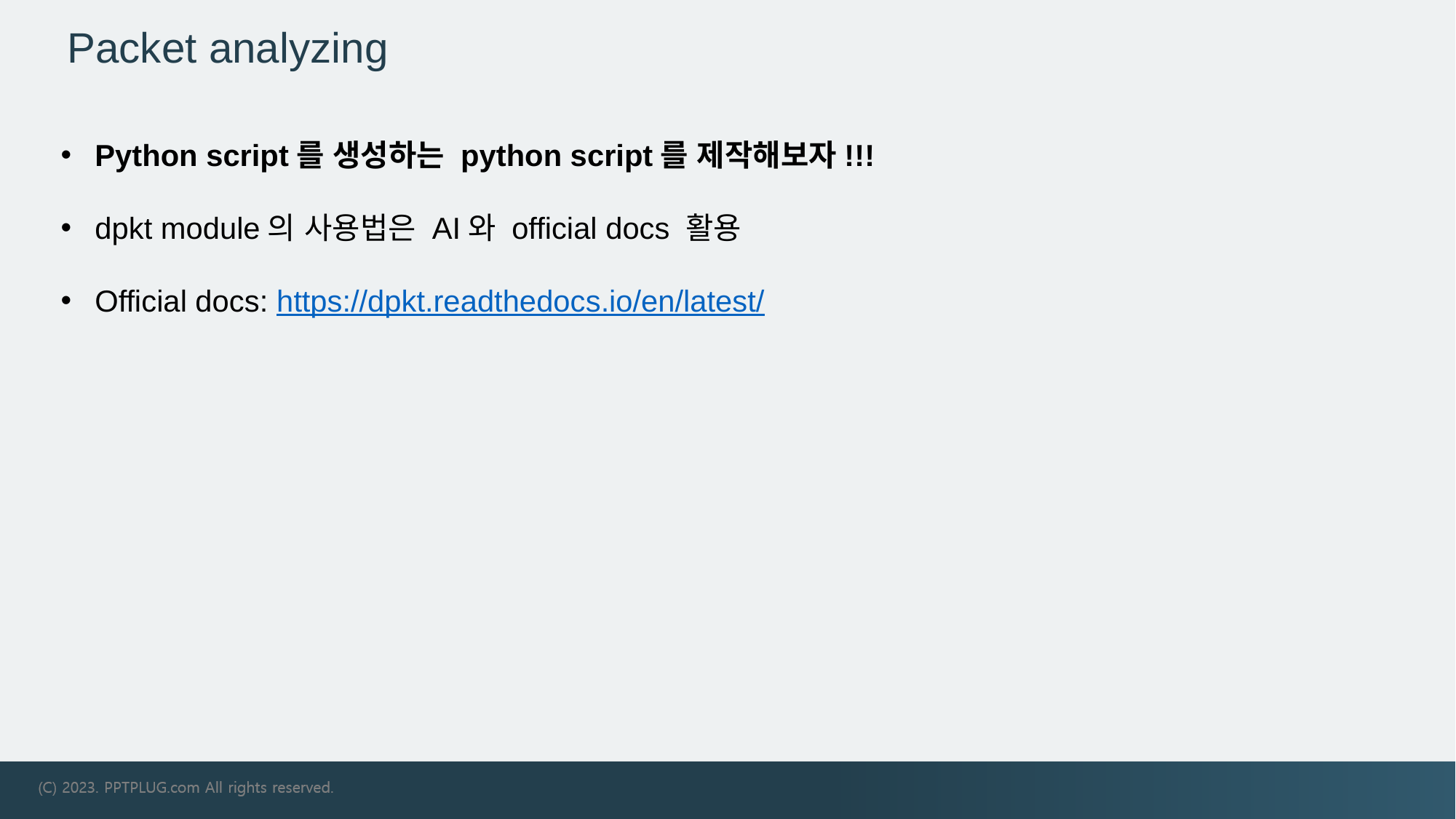

# Packet analyzing
Python script를 생성하는 python script를 제작해보자!!!

dpkt module의 사용법은 AI와 official docs 활용

Official docs: https://dpkt.readthedocs.io/en/latest/